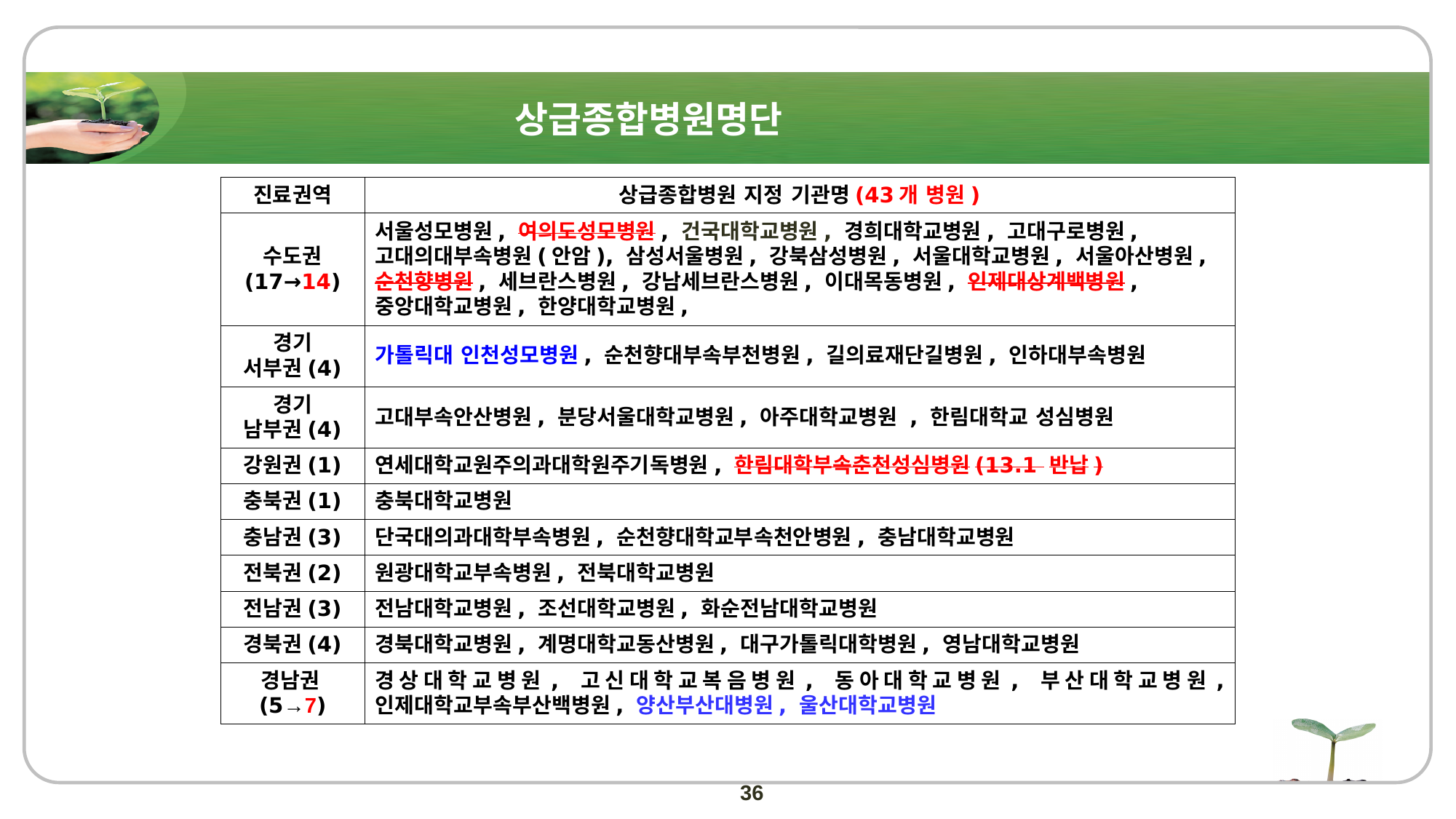

상급종합병원명단
| 진료권역 | 상급종합병원 지정 기관명(43개 병원) |
| --- | --- |
| 수도권 (17→14) | 서울성모병원, 여의도성모병원, 건국대학교병원, 경희대학교병원, 고대구로병원, 고대의대부속병원(안암), 삼성서울병원, 강북삼성병원, 서울대학교병원, 서울아산병원, 순천향병원, 세브란스병원, 강남세브란스병원, 이대목동병원, 인제대상계백병원, 중앙대학교병원, 한양대학교병원, |
| 경기 서부권(4) | 가톨릭대 인천성모병원, 순천향대부속부천병원, 길의료재단길병원, 인하대부속병원 |
| 경기 남부권(4) | 고대부속안산병원, 분당서울대학교병원, 아주대학교병원 , 한림대학교 성심병원 |
| 강원권(1) | 연세대학교원주의과대학원주기독병원, 한림대학부속춘천성심병원(13.1 반납) |
| 충북권(1) | 충북대학교병원 |
| 충남권(3) | 단국대의과대학부속병원, 순천향대학교부속천안병원, 충남대학교병원 |
| 전북권(2) | 원광대학교부속병원, 전북대학교병원 |
| 전남권(3) | 전남대학교병원, 조선대학교병원, 화순전남대학교병원 |
| 경북권(4) | 경북대학교병원, 계명대학교동산병원, 대구가톨릭대학병원, 영남대학교병원 |
| 경남권(5→7) | 경상대학교병원, 고신대학교복음병원, 동아대학교병원, 부산대학교병원, 인제대학교부속부산백병원, 양산부산대병원, 울산대학교병원 |
36